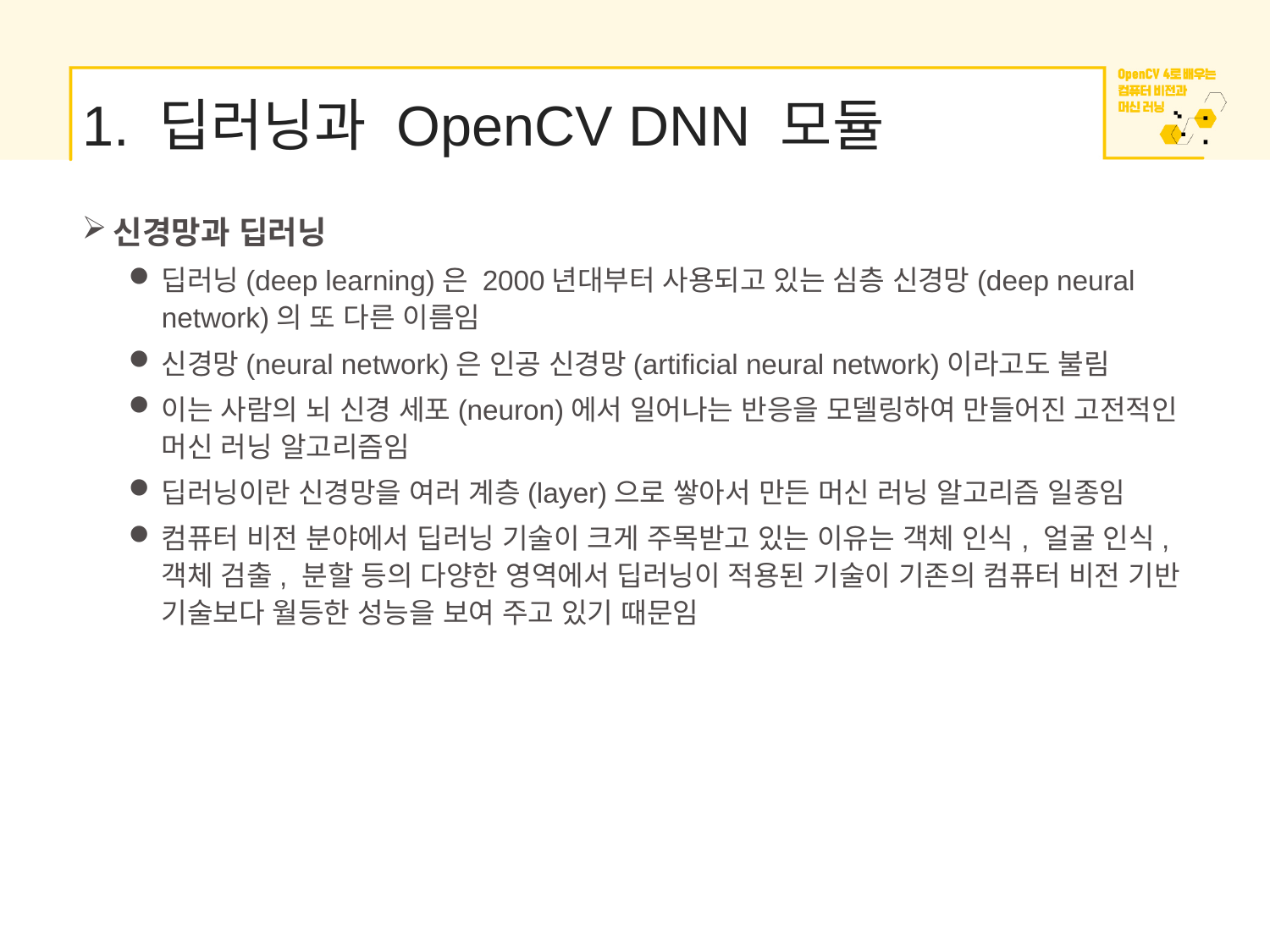

# 1. 딥러닝과 OpenCV DNN 모듈
신경망과 딥러닝
딥러닝(deep learning)은 2000년대부터 사용되고 있는 심층 신경망(deep neural network)의 또 다른 이름임
신경망(neural network)은 인공 신경망(artificial neural network)이라고도 불림
이는 사람의 뇌 신경 세포(neuron)에서 일어나는 반응을 모델링하여 만들어진 고전적인 머신 러닝 알고리즘임
딥러닝이란 신경망을 여러 계층(layer)으로 쌓아서 만든 머신 러닝 알고리즘 일종임
컴퓨터 비전 분야에서 딥러닝 기술이 크게 주목받고 있는 이유는 객체 인식, 얼굴 인식, 객체 검출, 분할 등의 다양한 영역에서 딥러닝이 적용된 기술이 기존의 컴퓨터 비전 기반 기술보다 월등한 성능을 보여 주고 있기 때문임